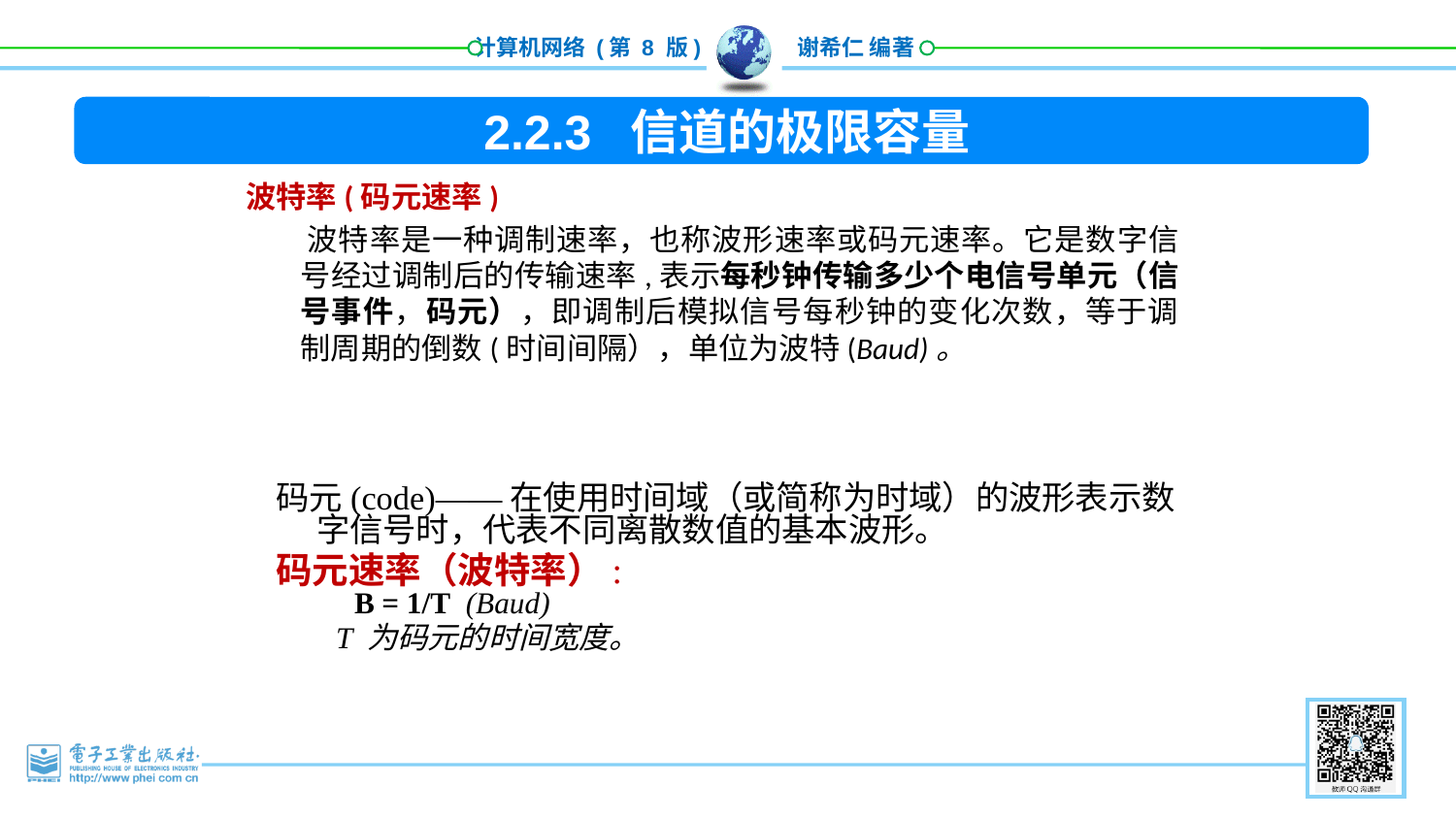

2.2.3  信道的极限容量
波特率(码元速率)
       波特率是一种调制速率，也称波形速率或码元速率。它是数字信号经过调制后的传输速率,表示每秒钟传输多少个电信号单元（信号事件，码元），即调制后模拟信号每秒钟的变化次数，等于调制周期的倒数(时间间隔），单位为波特(Baud)。
码元(code)——在使用时间域（或简称为时域）的波形表示数字信号时，代表不同离散数值的基本波形。
码元速率（波特率）:
     B = 1/T  (Baud)
        T 为码元的时间宽度。